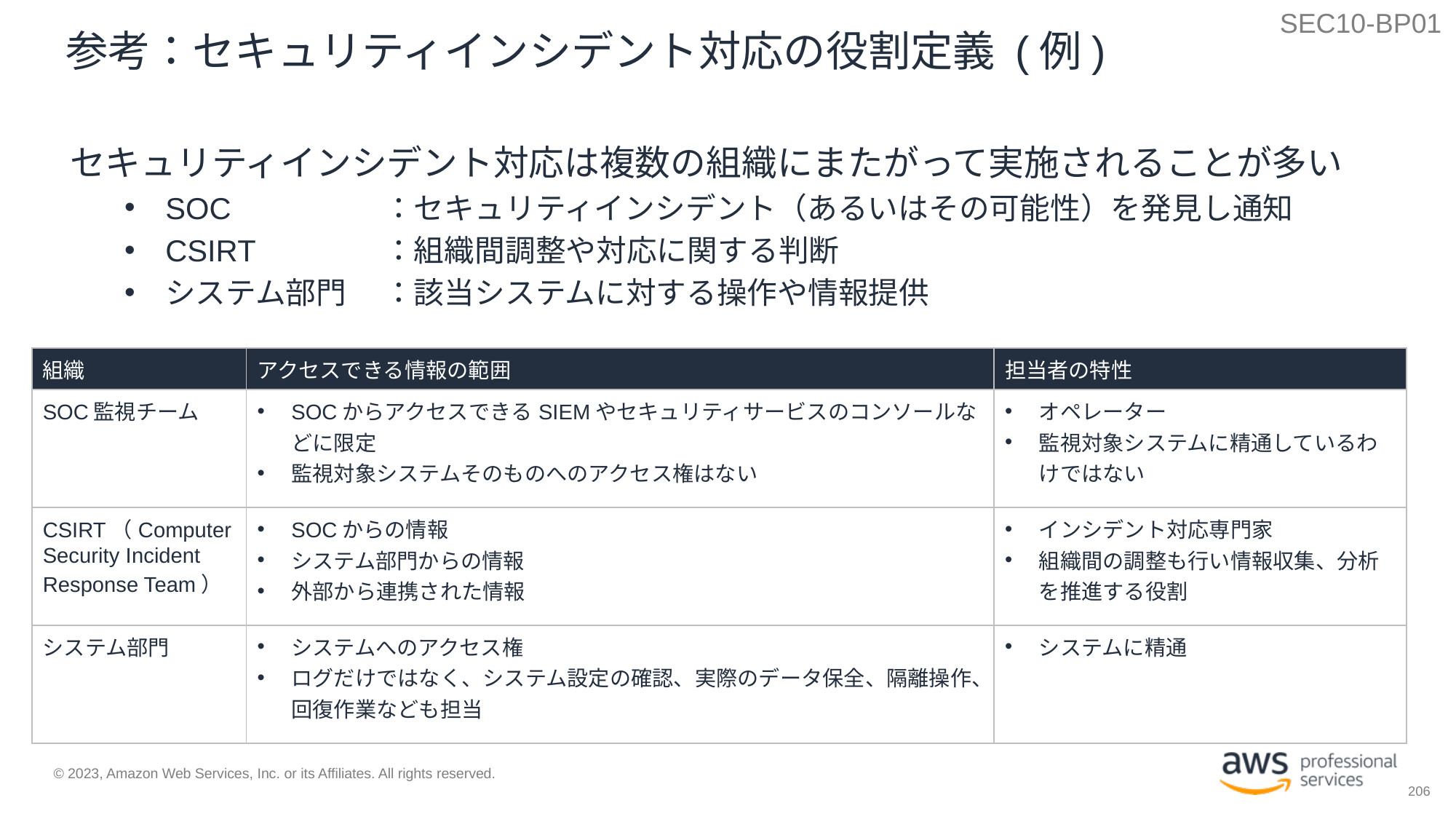

SEC10-BP01
# 参考：セキュリティインシデント対応の役割定義 (例)
セキュリティインシデント対応は複数の組織にまたがって実施されることが多い
SOC		：セキュリティインシデント（あるいはその可能性）を発見し通知
CSIRT		：組織間調整や対応に関する判断
システム部門	：該当システムに対する操作や情報提供
| 組織 | アクセスできる情報の範囲 | 担当者の特性 |
| --- | --- | --- |
| SOC監視チーム | SOCからアクセスできるSIEMやセキュリティサービスのコンソールなどに限定 監視対象システムそのものへのアクセス権はない | オペレーター 監視対象システムに精通しているわけではない |
| CSIRT（Computer Security Incident Response Team） | SOCからの情報 システム部門からの情報 外部から連携された情報 | インシデント対応専門家 組織間の調整も行い情報収集、分析を推進する役割 |
| システム部門 | システムへのアクセス権 ログだけではなく、システム設定の確認、実際のデータ保全、隔離操作、回復作業なども担当 | システムに精通 |